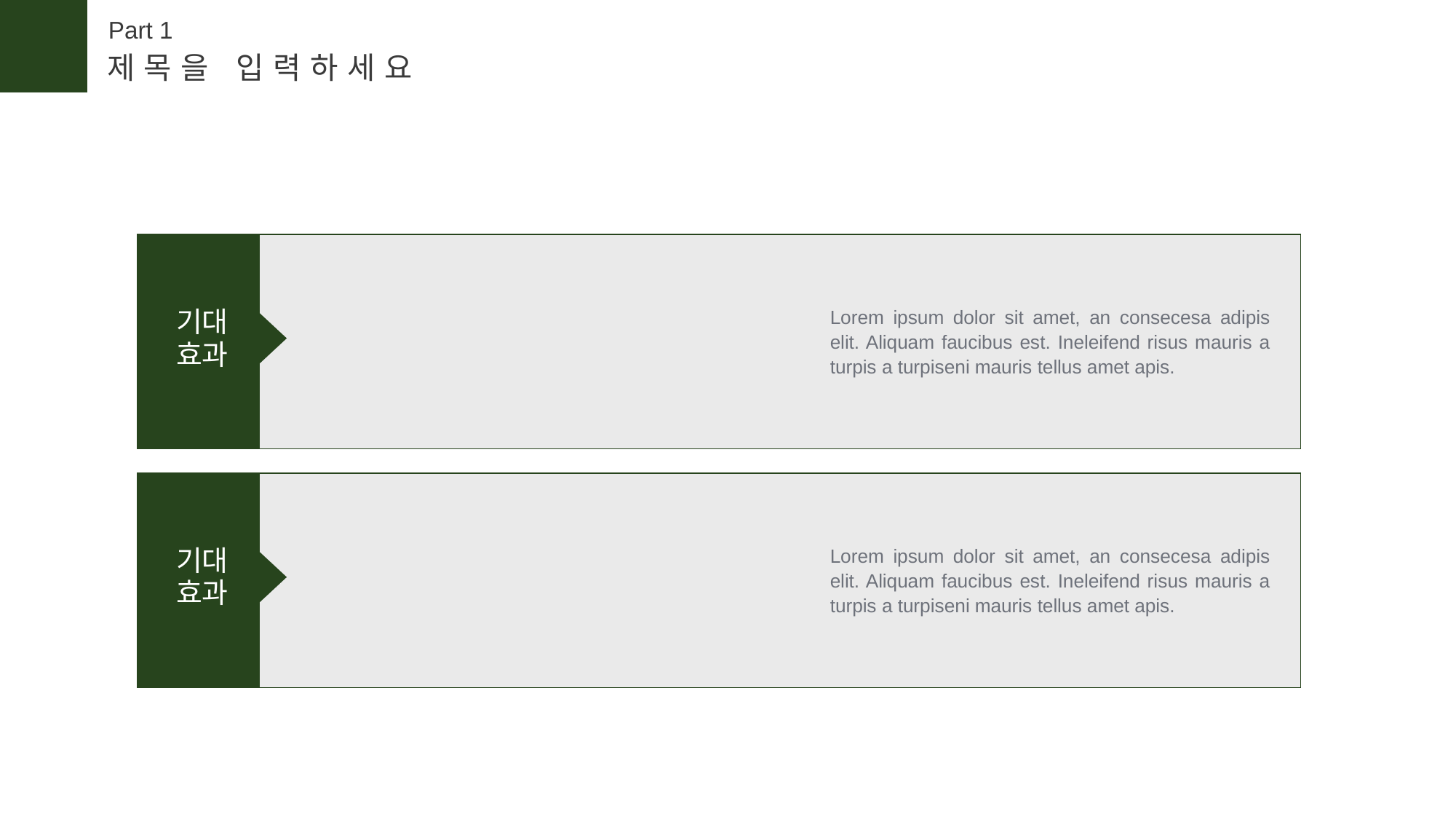

Part 1
제목을 입력하세요

Lorem ipsum dolor sit amet, an consecesa adipis elit. Aliquam faucibus est. Ineleifend risus mauris a turpis a turpiseni mauris tellus amet apis.
기대
효과

Lorem ipsum dolor sit amet, an consecesa adipis elit. Aliquam faucibus est. Ineleifend risus mauris a turpis a turpiseni mauris tellus amet apis.
기대
효과